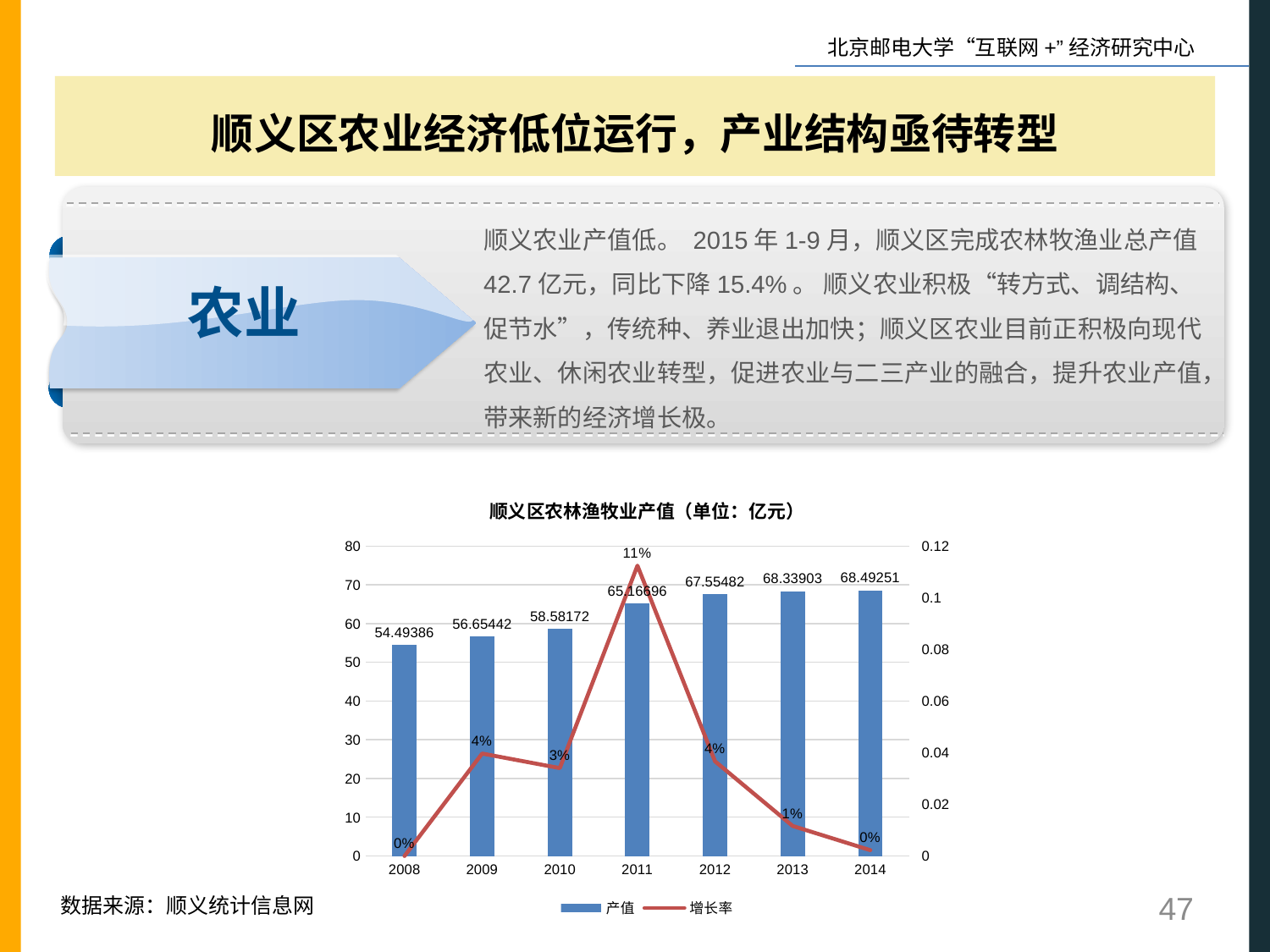

顺义区农业经济低位运行，产业结构亟待转型

顺义农业产值低。 2015年1-9月，顺义区完成农林牧渔业总产值42.7亿元，同比下降15.4%。 顺义农业积极“转方式、调结构、促节水”，传统种、养业退出加快；顺义区农业目前正积极向现代农业、休闲农业转型，促进农业与二三产业的融合，提升农业产值，带来新的经济增长极。

农业

### Chart: 顺义区农林渔牧业产值（单位：亿元）

| Category |  |  |
|---|---|---|
| 2008 | 54.493860000000005 | 0.0 |
| 2009 | 56.65442 | 0.039647769491829014 |
| 2010 | 58.581720000000004 | 0.0340185284749185 |
| 2011 | 65.16696 | 0.11241117536323603 |
| 2012 | 67.55482 | 0.03664218800447352 |
| 2013 | 68.33903 | 0.0116084981056864 |
| 2014 | 68.49251 | 0.002245861552322322 |
47
数据来源：顺义统计信息网